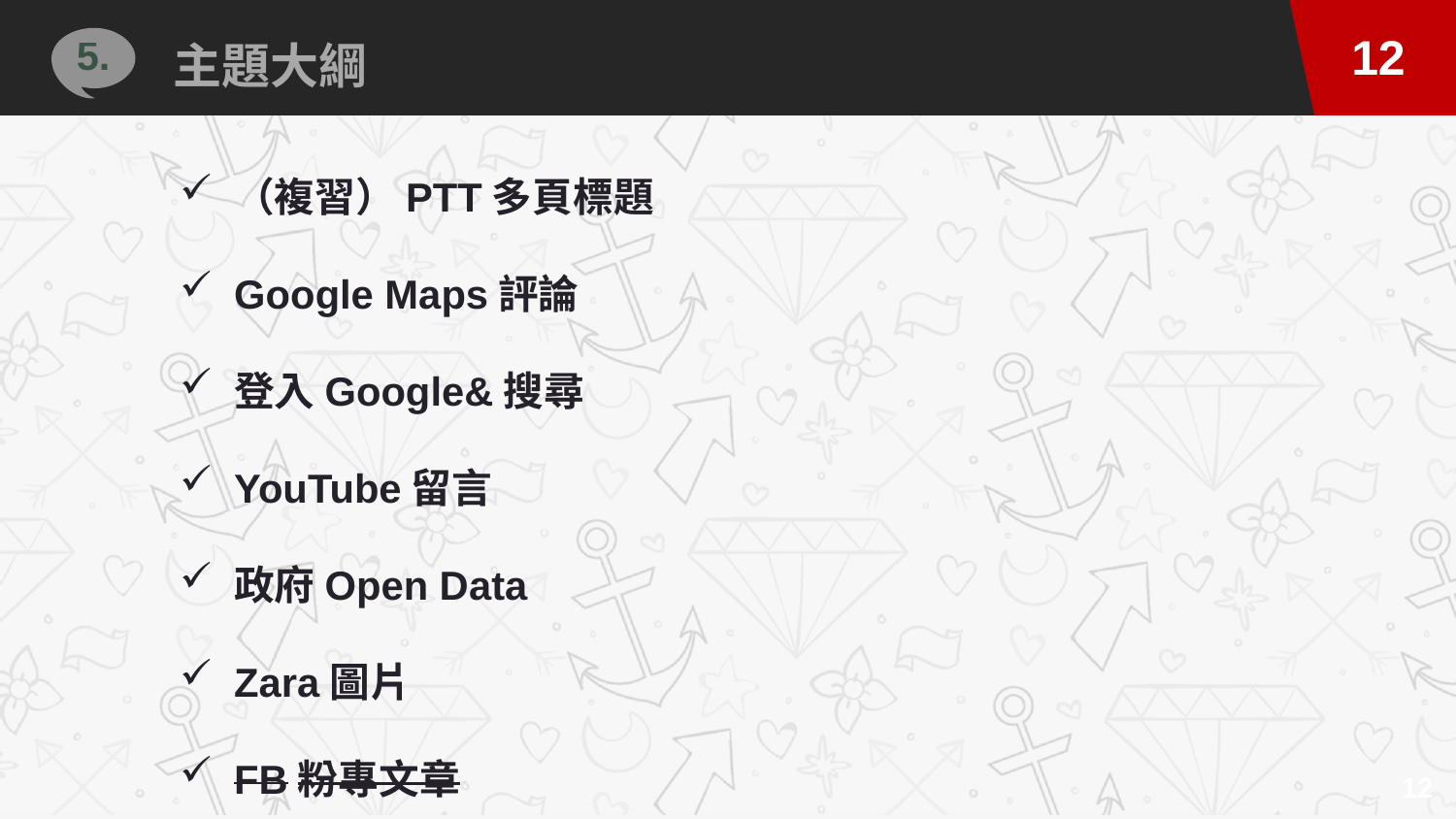

主題大綱
5.

（複習）PTT多頁標題
Google Maps評論
登入Google&搜尋
YouTube留言
政府Open Data
Zara圖片
FB粉專文章
12